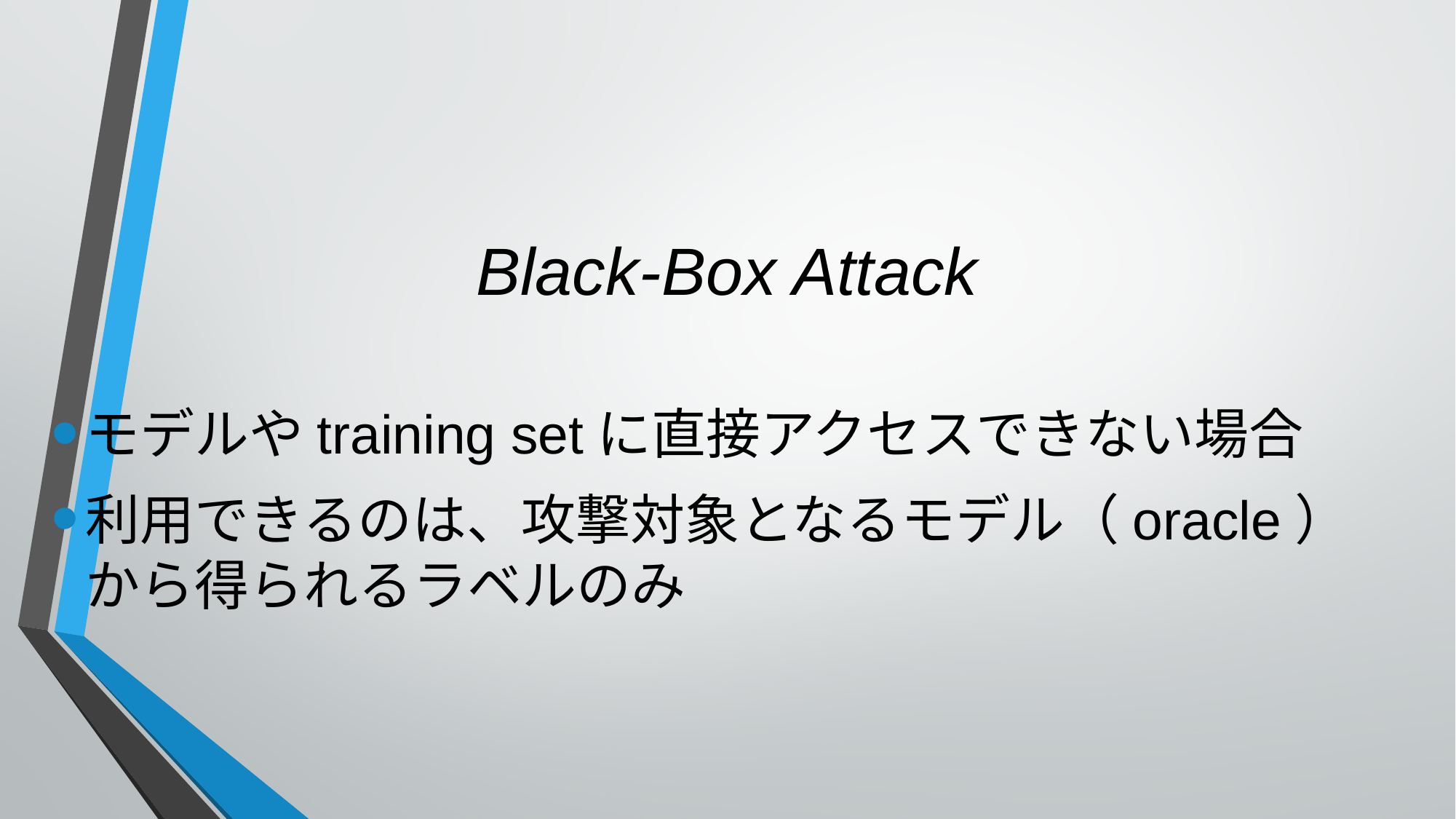

Black-Box Attack

モデルやtraining setに直接アクセスできない場合
利用できるのは、攻撃対象となるモデル（oracle）から得られるラベルのみ